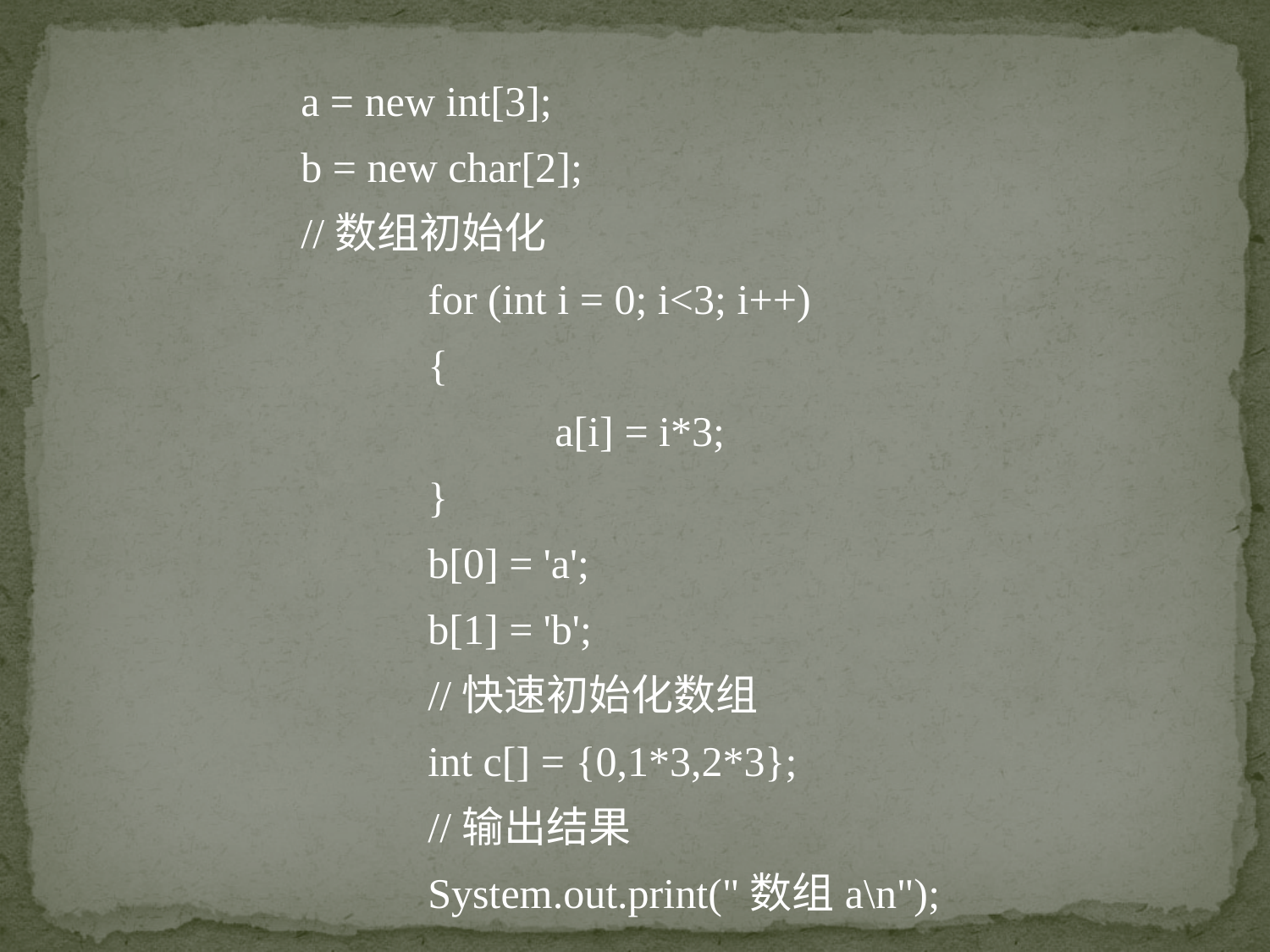

a = new int[3];
	b = new char[2];
	//数组初始化
		for (int i = 0; i<3; i++)
		{
			a[i] = i*3;
		}
		b[0] = 'a';
		b[1] = 'b';
		//快速初始化数组
		int c[] = {0,1*3,2*3};
		//输出结果
		System.out.print("数组a\n");